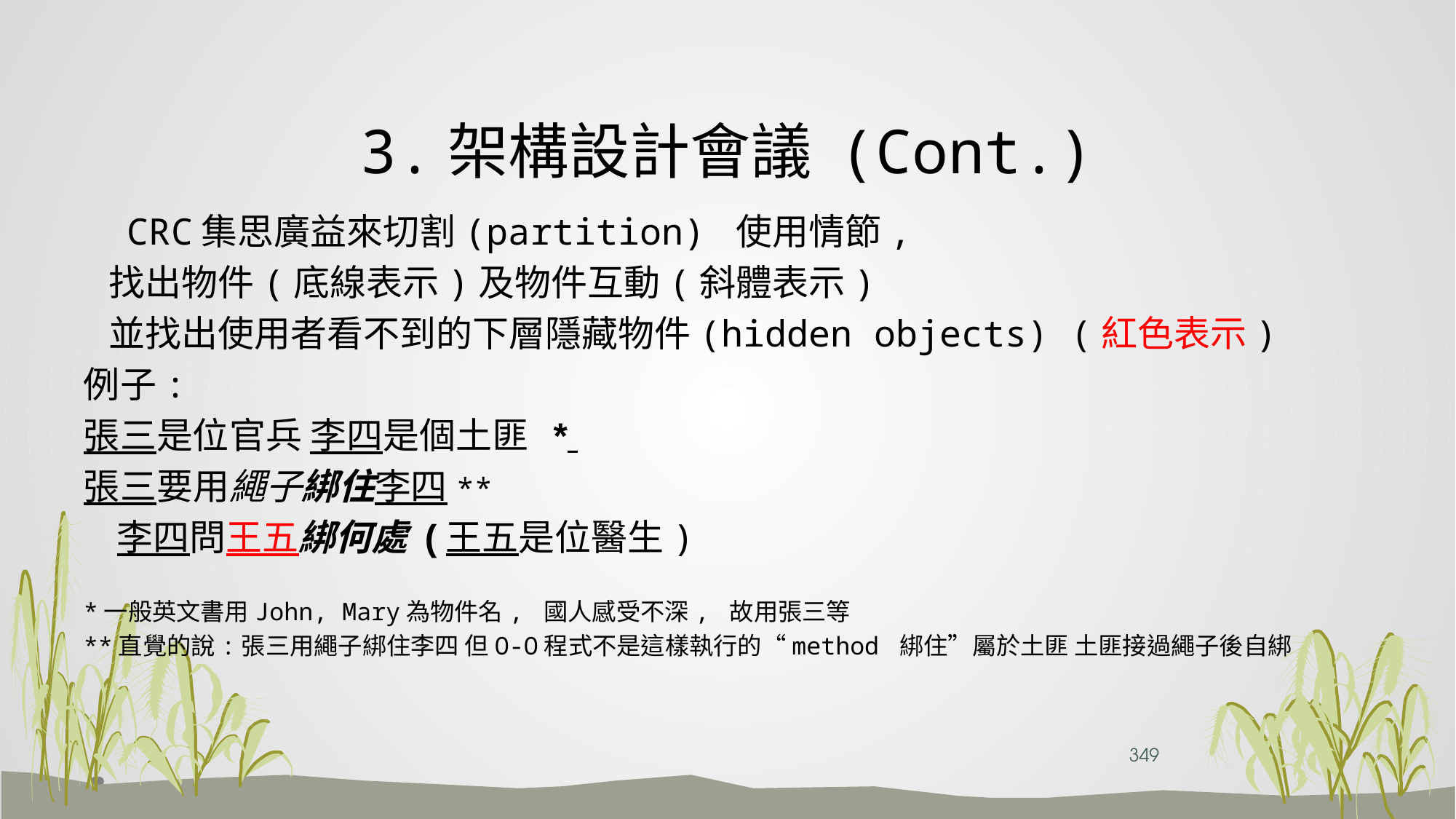

# 3.架構設計會議 (Cont.)
  CRC集思廣益來切割(partition) 使用情節,
  找出物件(底線表示)及物件互動(斜體表示)
  並找出使用者看不到的下層隱藏物件(hidden objects) (紅色表示)
例子:
張三是位官兵 李四是個土匪  *
張三要用繩子綁住李四**
   李四問王五綁何處 (王五是位醫生)

*一般英文書用John, Mary為物件名, 國人感受不深, 故用張三等
**直覺的說:張三用繩子綁住李四 但O-O程式不是這樣執行的“method 綁住”屬於土匪 土匪接過繩子後自綁

349